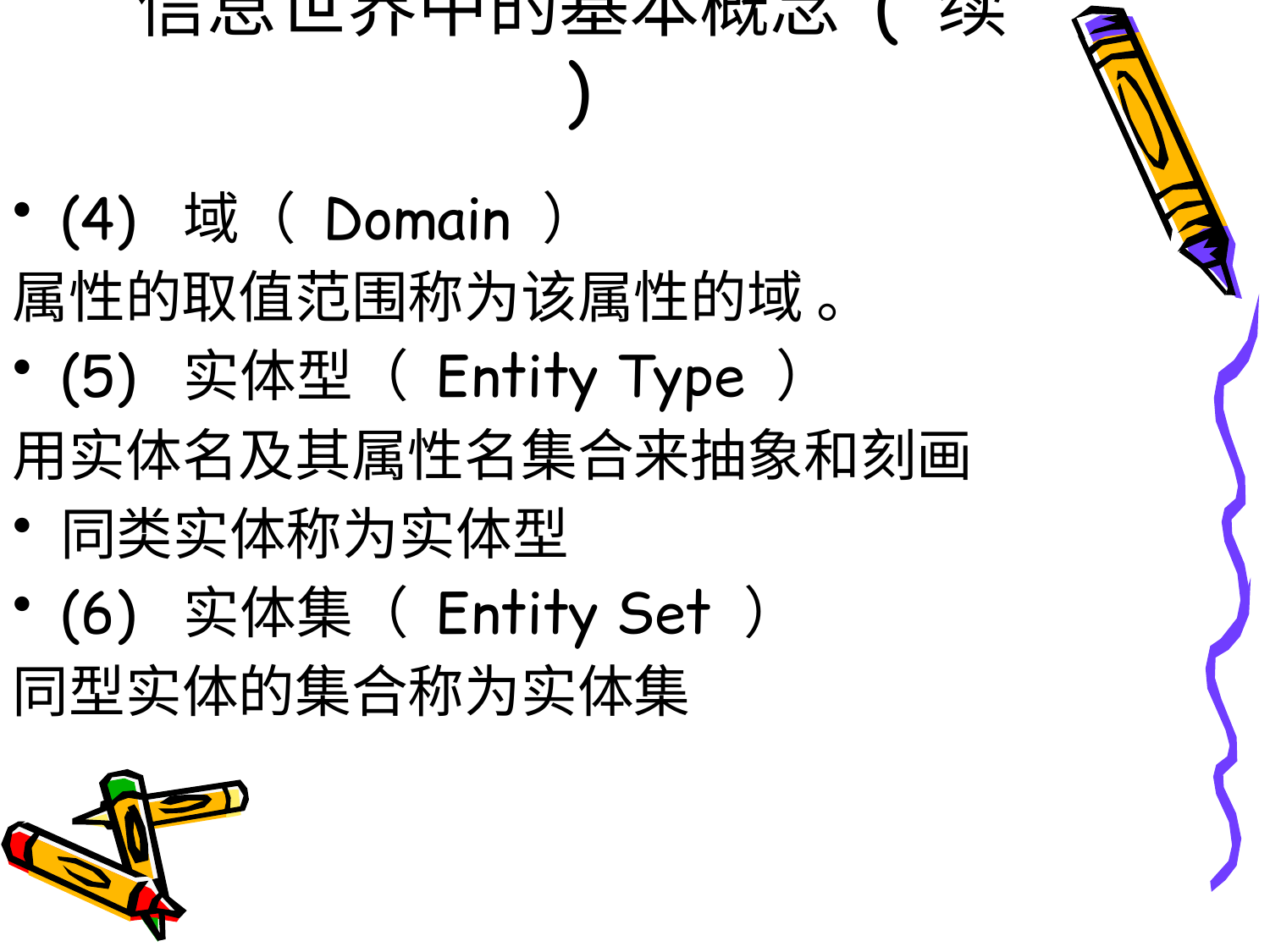

# 信息世界中的基本概念 ( 续 )
(4)  域（ Domain ）
属性的取值范围称为该属性的域 。
(5)  实体型（ Entity Type ）
用实体名及其属性名集合来抽象和刻画
同类实体称为实体型
(6)  实体集（ Entity Set ）
同型实体的集合称为实体集